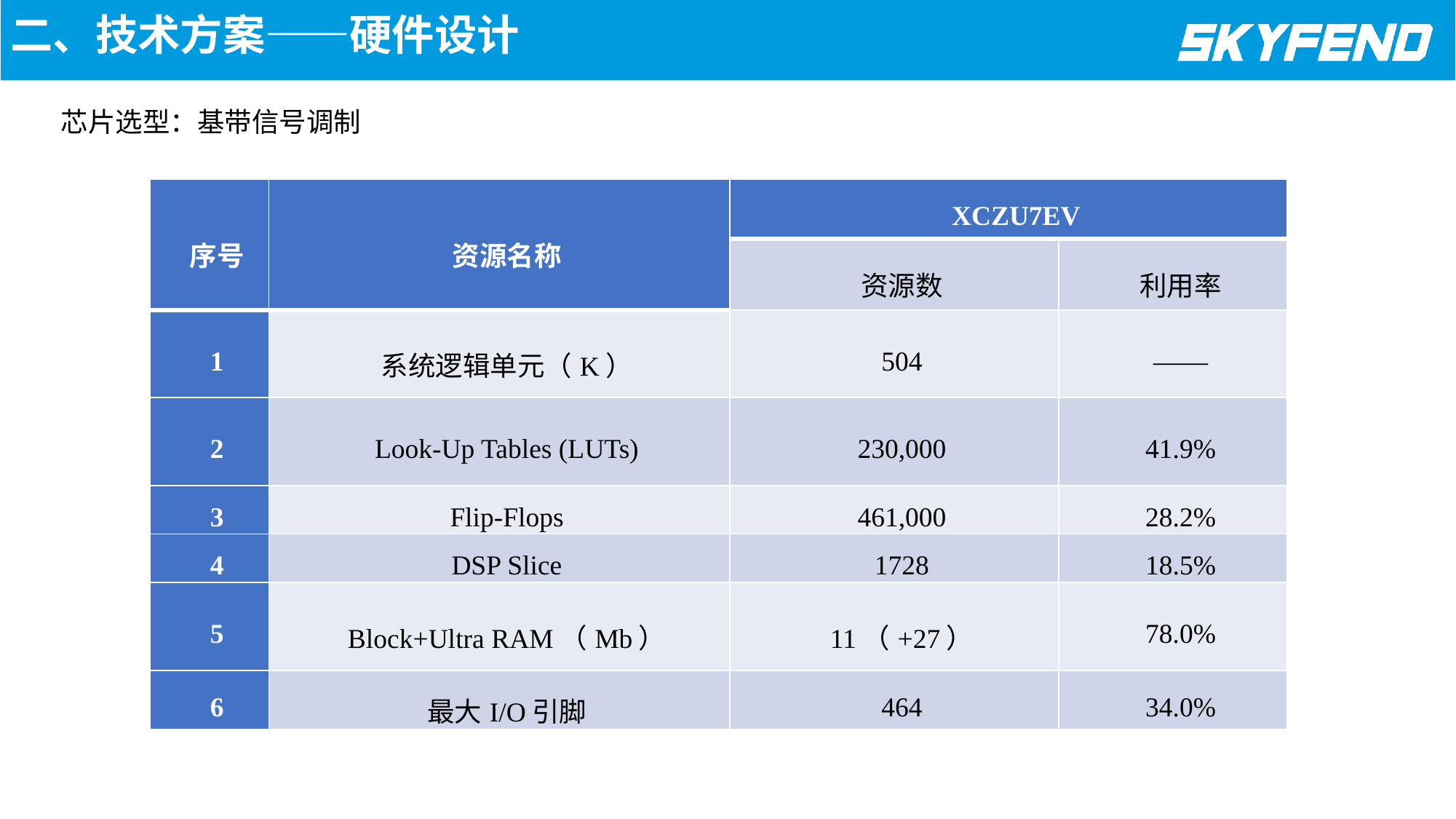

二、技术方案——硬件设计
芯片选型：基带信号调制
| 序号 | 资源名称 | XCZU7EV |  |
| --- | --- | --- | --- |
|  |  | 资源数 | 利用率 |
| 1 | 系统逻辑单元（K） | 504 | —— |
| 2 | Look-Up Tables (LUTs) | 230,000 | 41.9% |
| 3 | Flip-Flops | 461,000 | 28.2% |
| 4 | DSP Slice | 1728 | 18.5% |
| 5 | Block+Ultra RAM（Mb） | 11（+27） | 78.0% |
| 6 | 最大I/O引脚 | 464 | 34.0% |